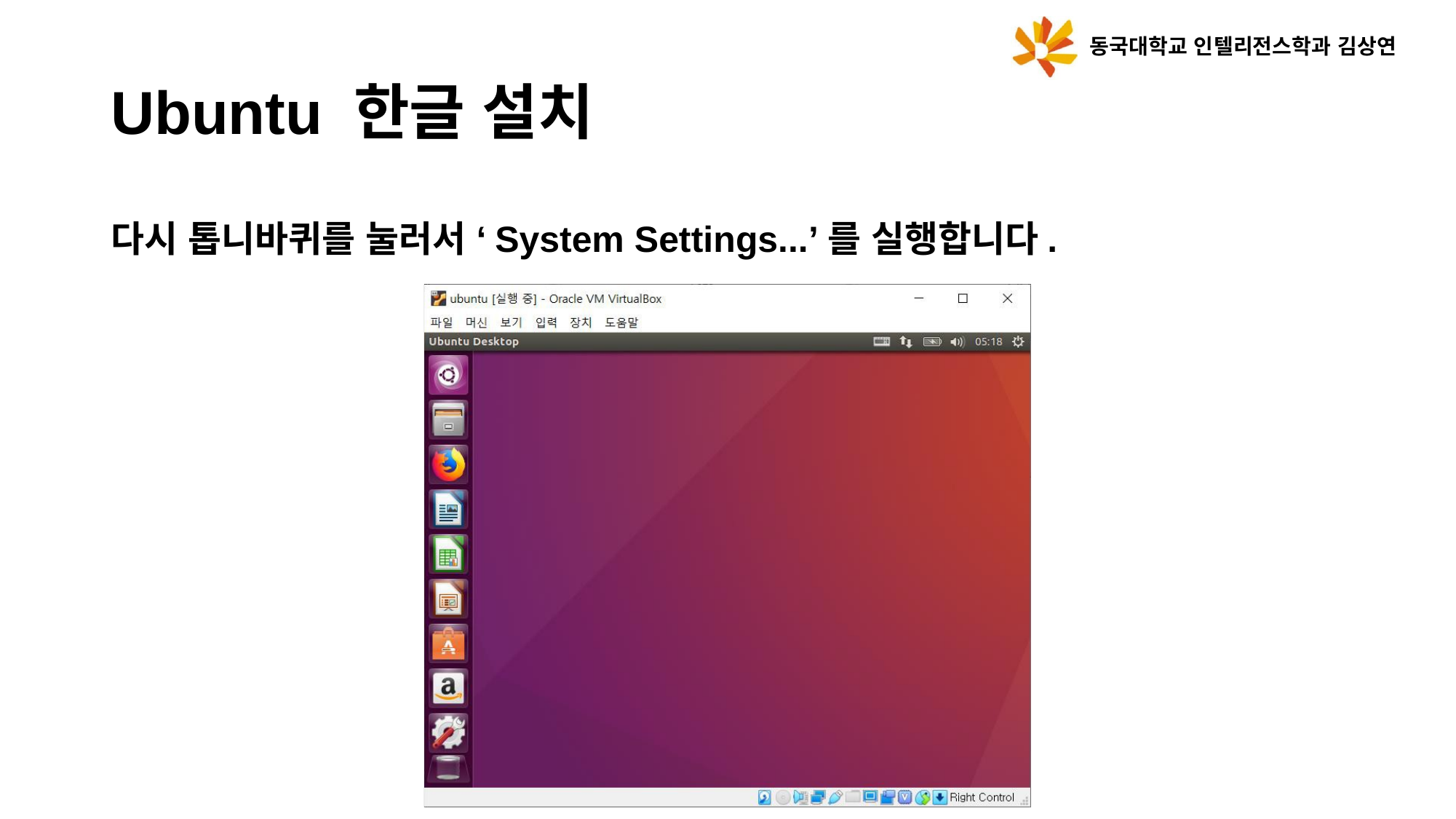

동국대학교 인텔리전스학과 김상연
Ubuntu 한글 설치
다시 톱니바퀴를 눌러서 ‘System Settings...’를 실행합니다.